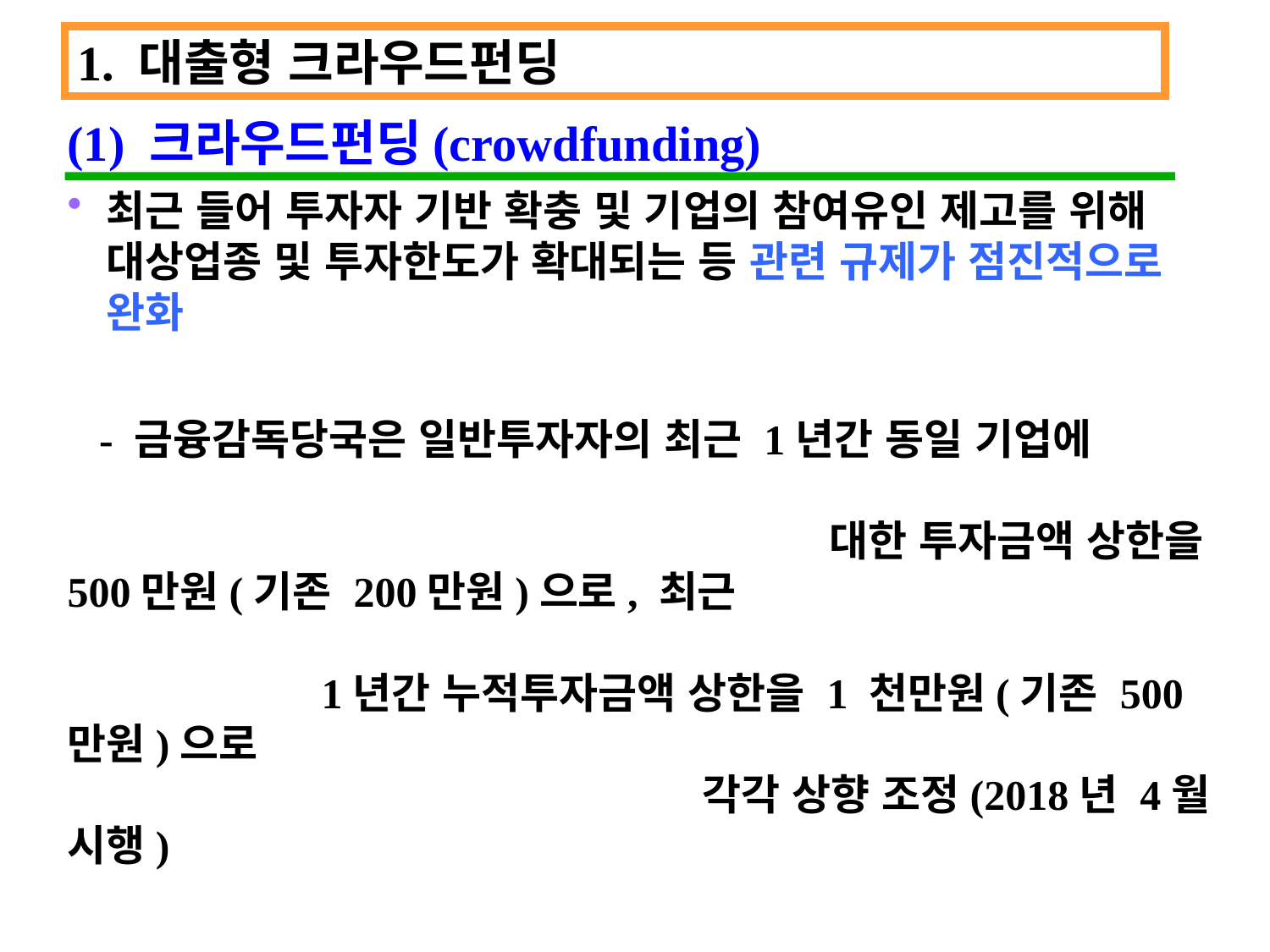

1. 대출형 크라우드펀딩
(1) 크라우드펀딩(crowdfunding)
최근 들어 투자자 기반 확충 및 기업의 참여유인 제고를 위해 대상업종 및 투자한도가 확대되는 등 관련 규제가 점진적으로 완화

   - 금융감독당국은 일반투자자의 최근 1년간 동일 기업에 																대한 투자금액 상한을 500만원(기존 200만원)으로, 최근 															1년간 누적투자금액 상한을 1 천만원(기존 500만원)으로 													각각 상향 조정(2018년 4월 시행)